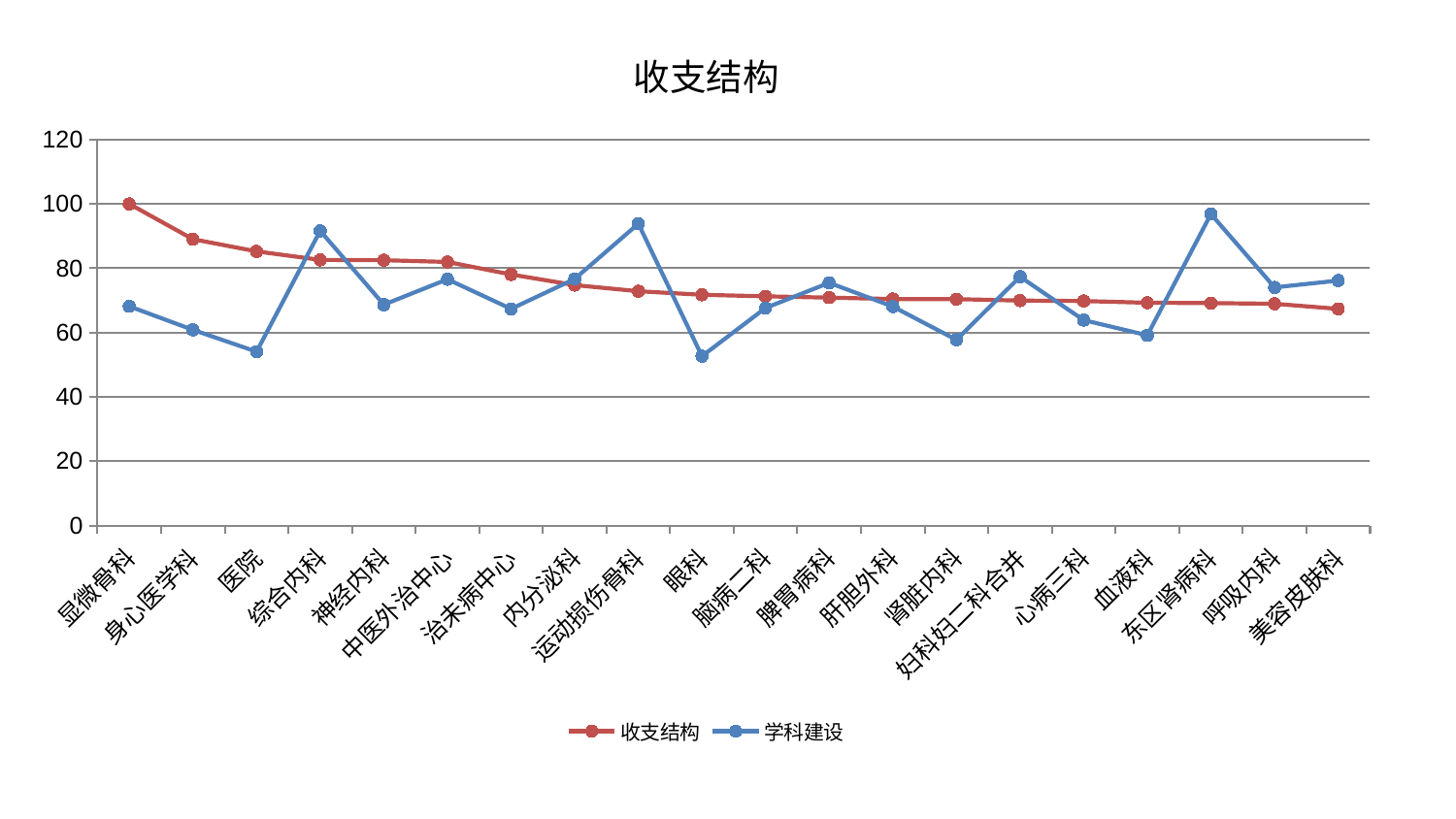

### Chart: 收支结构

| Category | 收支结构 | 学科建设 |
|---|---|---|
| 显微骨科 | 100.0 | 68.14479868972332 |
| 身心医学科 | 89.04071275067695 | 60.85298085564142 |
| 医院 | 85.23960594047163 | 54.05932931801707 |
| 综合内科 | 82.60736028301628 | 91.63290281785682 |
| 神经内科 | 82.50658570630259 | 68.68424552554288 |
| 中医外治中心 | 81.95772027032227 | 76.57862940862998 |
| 治未病中心 | 78.06618226390778 | 67.36015094945543 |
| 内分泌科 | 74.76655992100592 | 76.6823035635177 |
| 运动损伤骨科 | 72.85504866433321 | 93.84416182872948 |
| 眼科 | 71.75127443105278 | 52.66342943070468 |
| 脑病二科 | 71.27177839492617 | 67.64933238618788 |
| 脾胃病科 | 70.85819690810936 | 75.4760438055059 |
| 肝胆外科 | 70.43379805771607 | 68.09551857735364 |
| 肾脏内科 | 70.39914892950556 | 57.74493569923477 |
| 妇科妇二科合并 | 69.94952733310623 | 77.3702080405598 |
| 心病三科 | 69.81881483192981 | 63.875488048969174 |
| 血液科 | 69.27813164073612 | 59.15767843245242 |
| 东区肾病科 | 69.16915837622352 | 96.85860624539184 |
| 呼吸内科 | 68.95915656631885 | 74.04593433497494 |
| 美容皮肤科 | 67.37414739469834 | 76.17575716746923 |
262